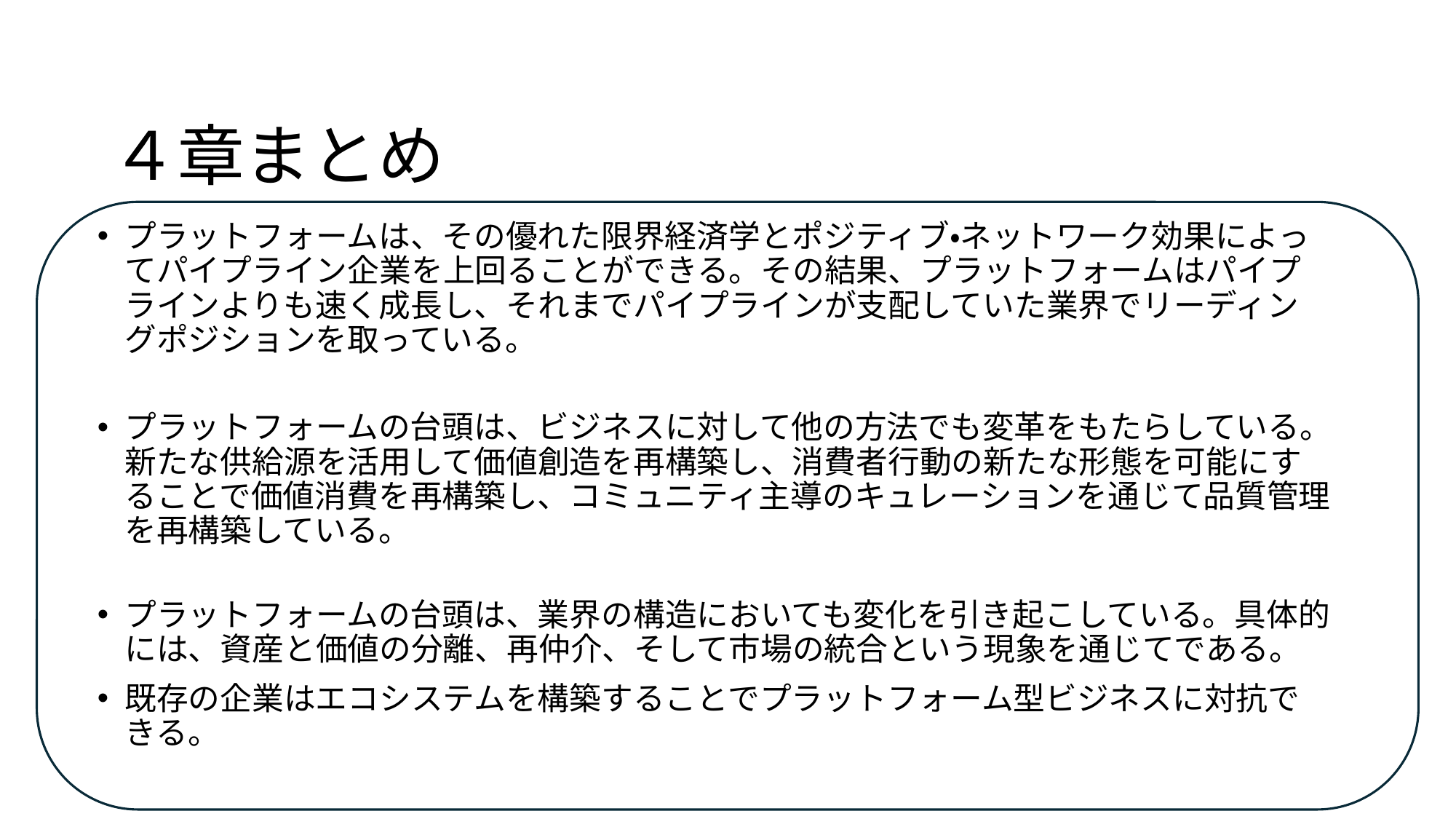

# ４章まとめ

プラットフォームは、その優れた限界経済学とポジティブ・ネットワーク効果によってパイプライン企業を上回ることができる。その結果、プラットフォームはパイプラインよりも速く成長し、それまでパイプラインが支配していた業界でリーディングポジションを取っている。
プラットフォームの台頭は、ビジネスに対して他の方法でも変革をもたらしている。新たな供給源を活用して価値創造を再構築し、消費者行動の新たな形態を可能にすることで価値消費を再構築し、コミュニティ主導のキュレーションを通じて品質管理を再構築している。
プラットフォームの台頭は、業界の構造においても変化を引き起こしている。具体的には、資産と価値の分離、再仲介、そして市場の統合という現象を通じてである。
既存の企業はエコシステムを構築することでプラットフォーム型ビジネスに対抗できる。